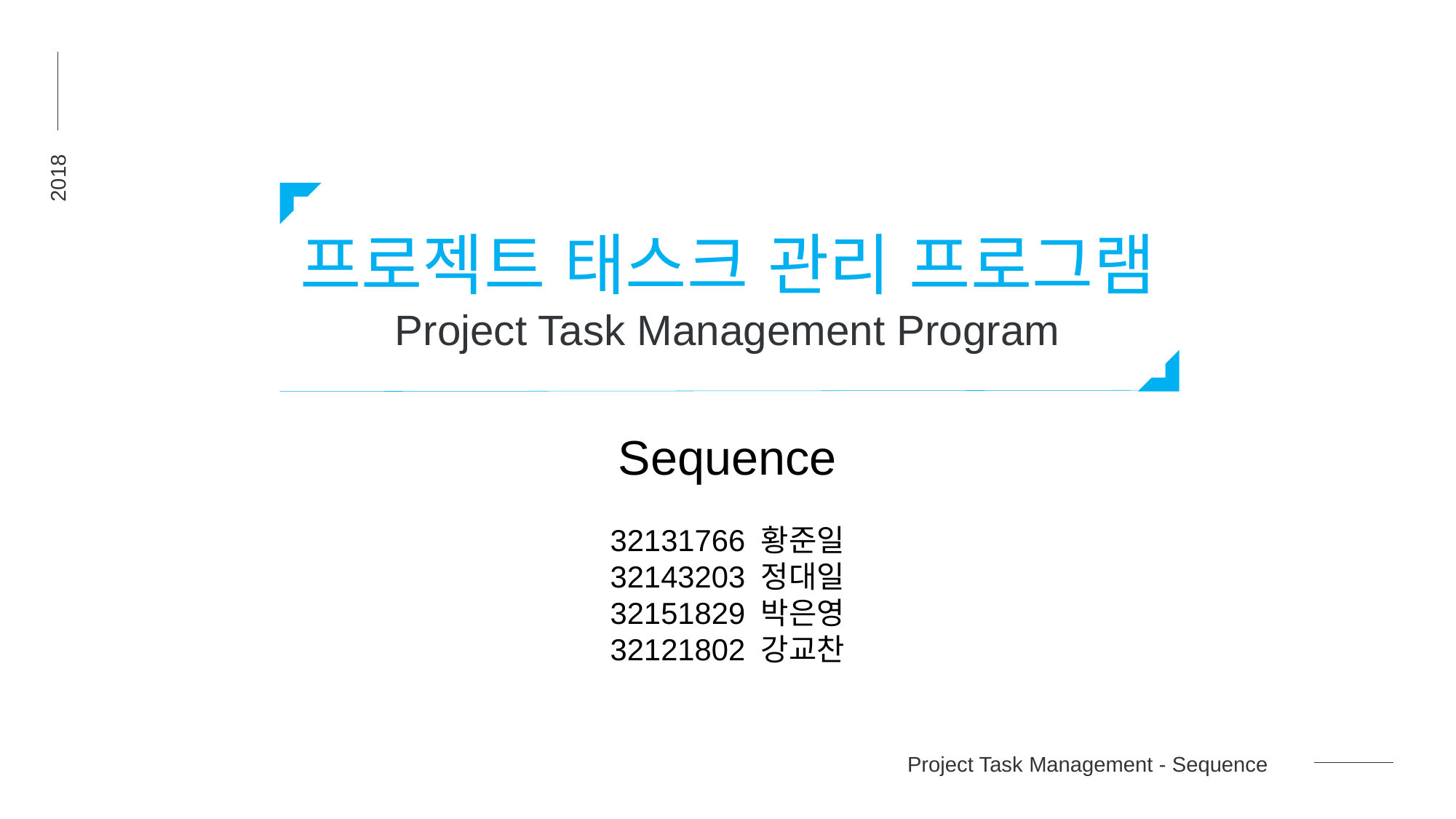

2018

프로젝트 태스크 관리 프로그램
Project Task Management Program

Sequence

32131766 황준일
32143203 정대일
32151829 박은영
32121802 강교찬

Project Task Management - Sequence